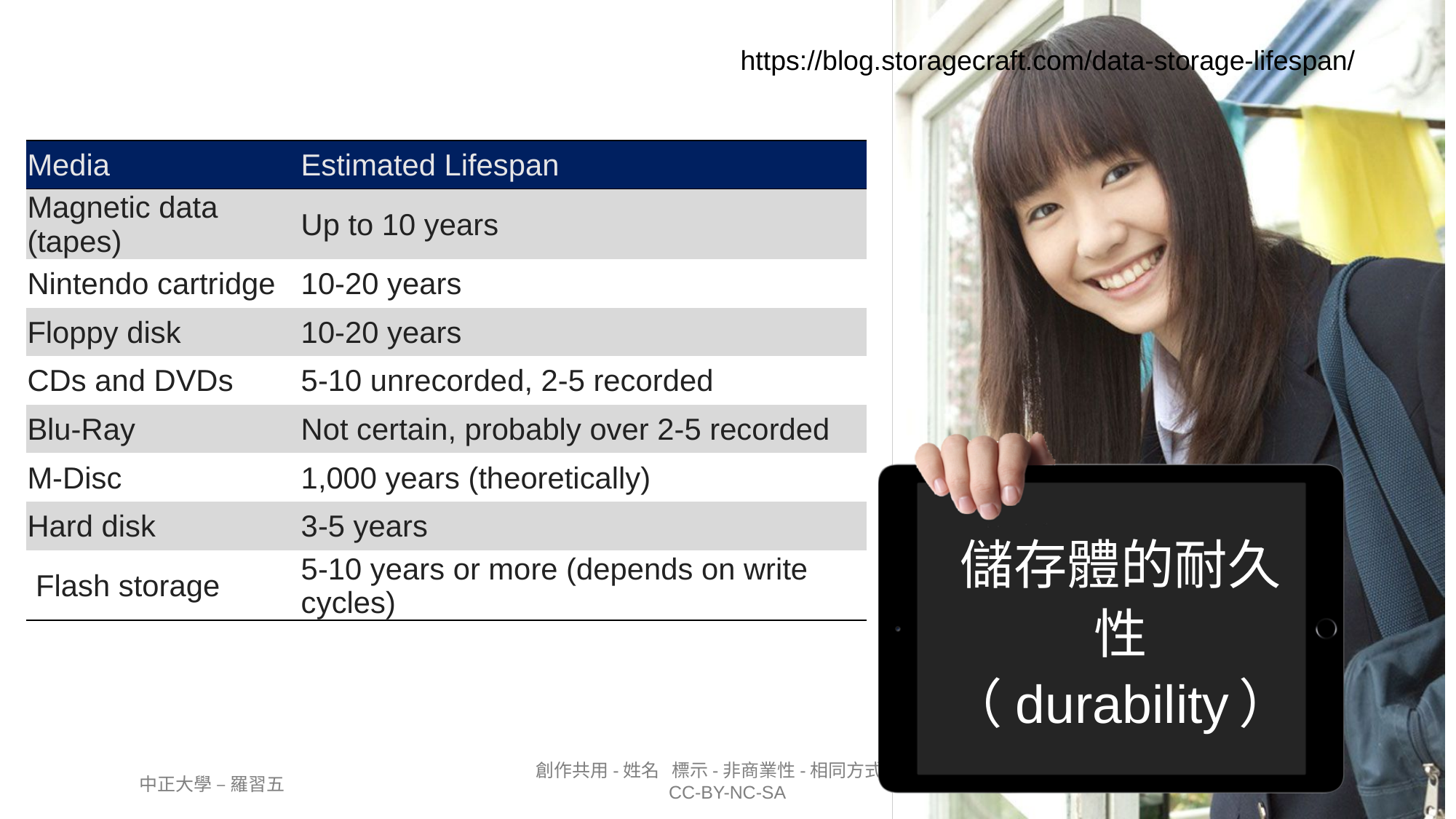

https://blog.storagecraft.com/data-storage-lifespan/
| Media | Estimated Lifespan |
| --- | --- |
| Magnetic data (tapes) | Up to 10 years |
| Nintendo cartridge | 10-20 years |
| Floppy disk | 10-20 years |
| CDs and DVDs | 5-10 unrecorded, 2-5 recorded |
| Blu-Ray | Not certain, probably over 2-5 recorded |
| M-Disc | 1,000 years (theoretically) |
| Hard disk | 3-5 years |
| Flash storage | 5-10 years or more (depends on write cycles) |
# 儲存體的耐久性 （durability）